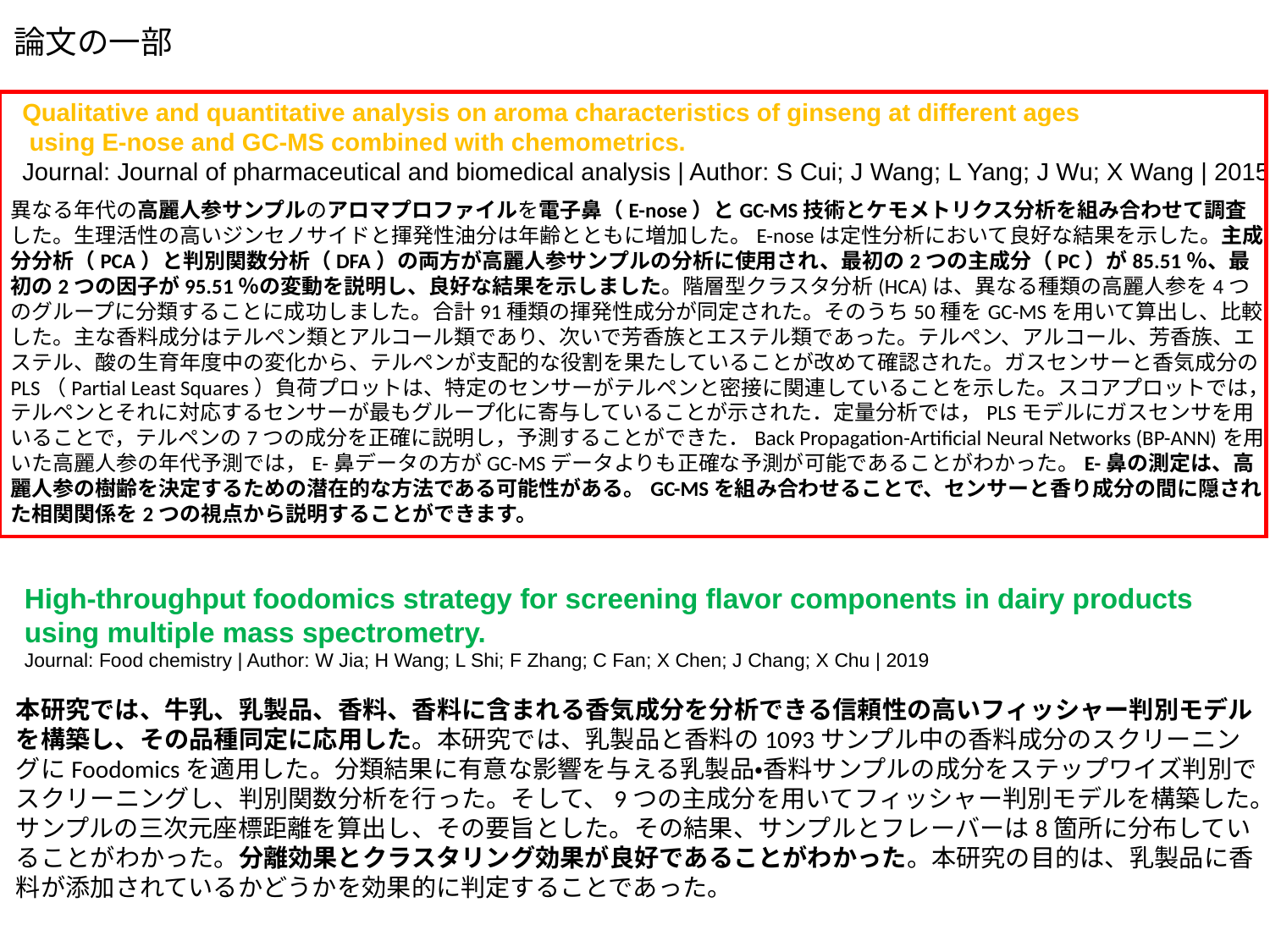

論文の一部
Qualitative and quantitative analysis on aroma characteristics of ginseng at different ages
 using E-nose and GC-MS combined with chemometrics.
Journal: Journal of pharmaceutical and biomedical analysis | Author: S Cui; J Wang; L Yang; J Wu; X Wang | 2015

異なる年代の高麗人参サンプルのアロマプロファイルを電子鼻（E-nose）とGC-MS技術とケモメトリクス分析を組み合わせて調査した。生理活性の高いジンセノサイドと揮発性油分は年齢とともに増加した。E-noseは定性分析において良好な結果を示した。主成分分析（PCA）と判別関数分析（DFA）の両方が高麗人参サンプルの分析に使用され、最初の2つの主成分（PC）が85.51％、最初の2つの因子が95.51％の変動を説明し、良好な結果を示しました。階層型クラスタ分析(HCA)は、異なる種類の高麗人参を4つのグループに分類することに成功しました。合計91種類の揮発性成分が同定された。そのうち50種をGC-MSを用いて算出し、比較した。主な香料成分はテルペン類とアルコール類であり、次いで芳香族とエステル類であった。テルペン、アルコール、芳香族、エステル、酸の生育年度中の変化から、テルペンが支配的な役割を果たしていることが改めて確認された。ガスセンサーと香気成分のPLS（Partial Least Squares）負荷プロットは、特定のセンサーがテルペンと密接に関連していることを示した。スコアプロットでは，テルペンとそれに対応するセンサーが最もグループ化に寄与していることが示された．定量分析では，PLSモデルにガスセンサを用いることで，テルペンの7つの成分を正確に説明し，予測することができた．Back Propagation-Artificial Neural Networks (BP-ANN)を用いた高麗人参の年代予測では，E-鼻データの方がGC-MSデータよりも正確な予測が可能であることがわかった。E-鼻の測定は、高麗人参の樹齢を決定するための潜在的な方法である可能性がある。GC-MSを組み合わせることで、センサーと香り成分の間に隠された相関関係を2つの視点から説明することができます。
High-throughput foodomics strategy for screening flavor components in dairy products
using multiple mass spectrometry.
Journal: Food chemistry | Author: W Jia; H Wang; L Shi; F Zhang; C Fan; X Chen; J Chang; X Chu | 2019
本研究では、牛乳、乳製品、香料、香料に含まれる香気成分を分析できる信頼性の高いフィッシャー判別モデルを構築し、その品種同定に応用した。本研究では、乳製品と香料の1093サンプル中の香料成分のスクリーニングにFoodomicsを適用した。分類結果に有意な影響を与える乳製品・香料サンプルの成分をステップワイズ判別でスクリーニングし、判別関数分析を行った。そして、9つの主成分を用いてフィッシャー判別モデルを構築した。サンプルの三次元座標距離を算出し、その要旨とした。その結果、サンプルとフレーバーは8箇所に分布していることがわかった。分離効果とクラスタリング効果が良好であることがわかった。本研究の目的は、乳製品に香料が添加されているかどうかを効果的に判定することであった。